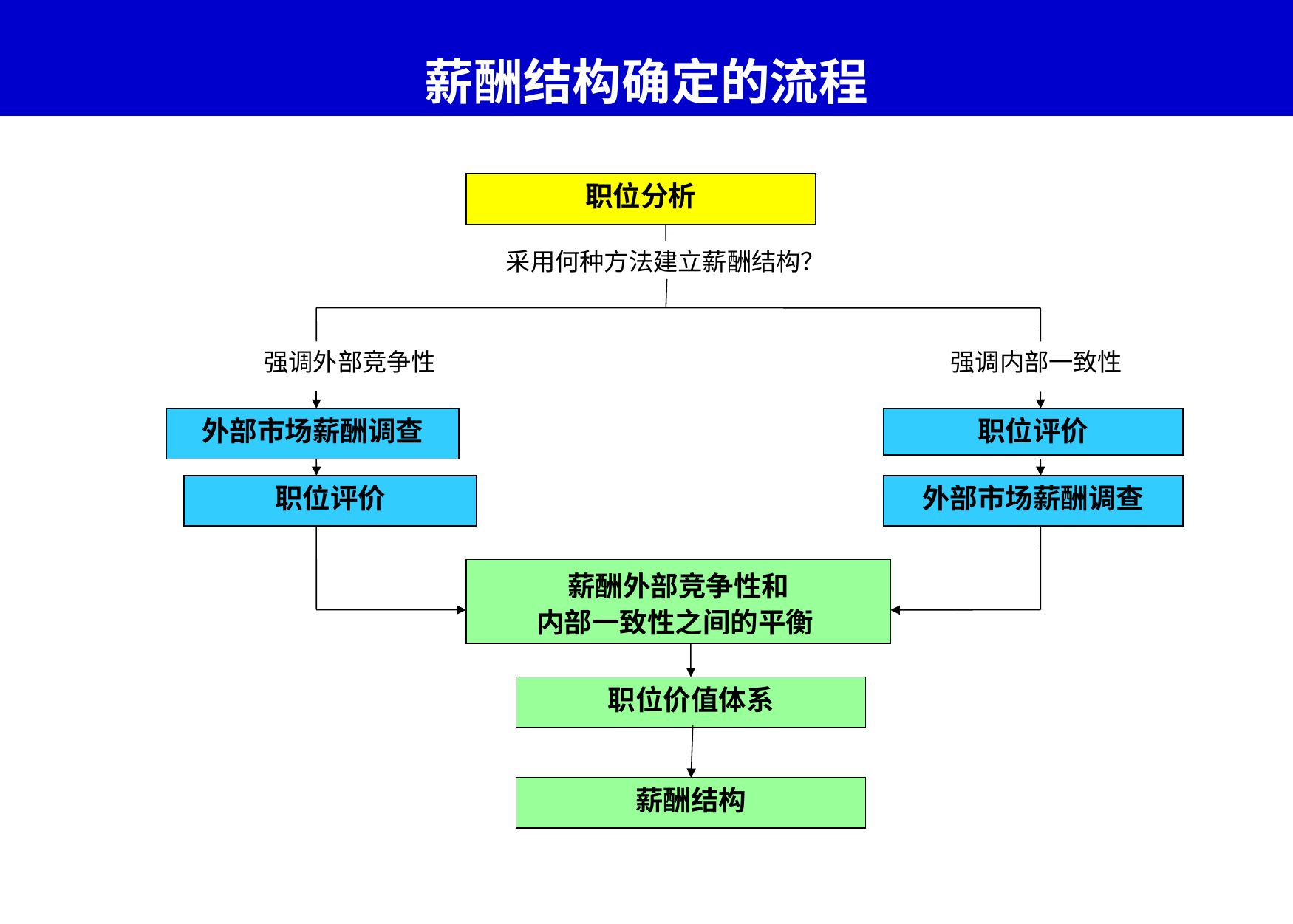

# 薪酬结构确定的流程
职位分析

采用何种方法建立薪酬结构？

强调外部竞争性
强调内部一致性

外部市场薪酬调查
职位评价

职位评价
外部市场薪酬调查

薪酬外部竞争性和
内部一致性之间的平衡

职位价值体系

薪酬结构